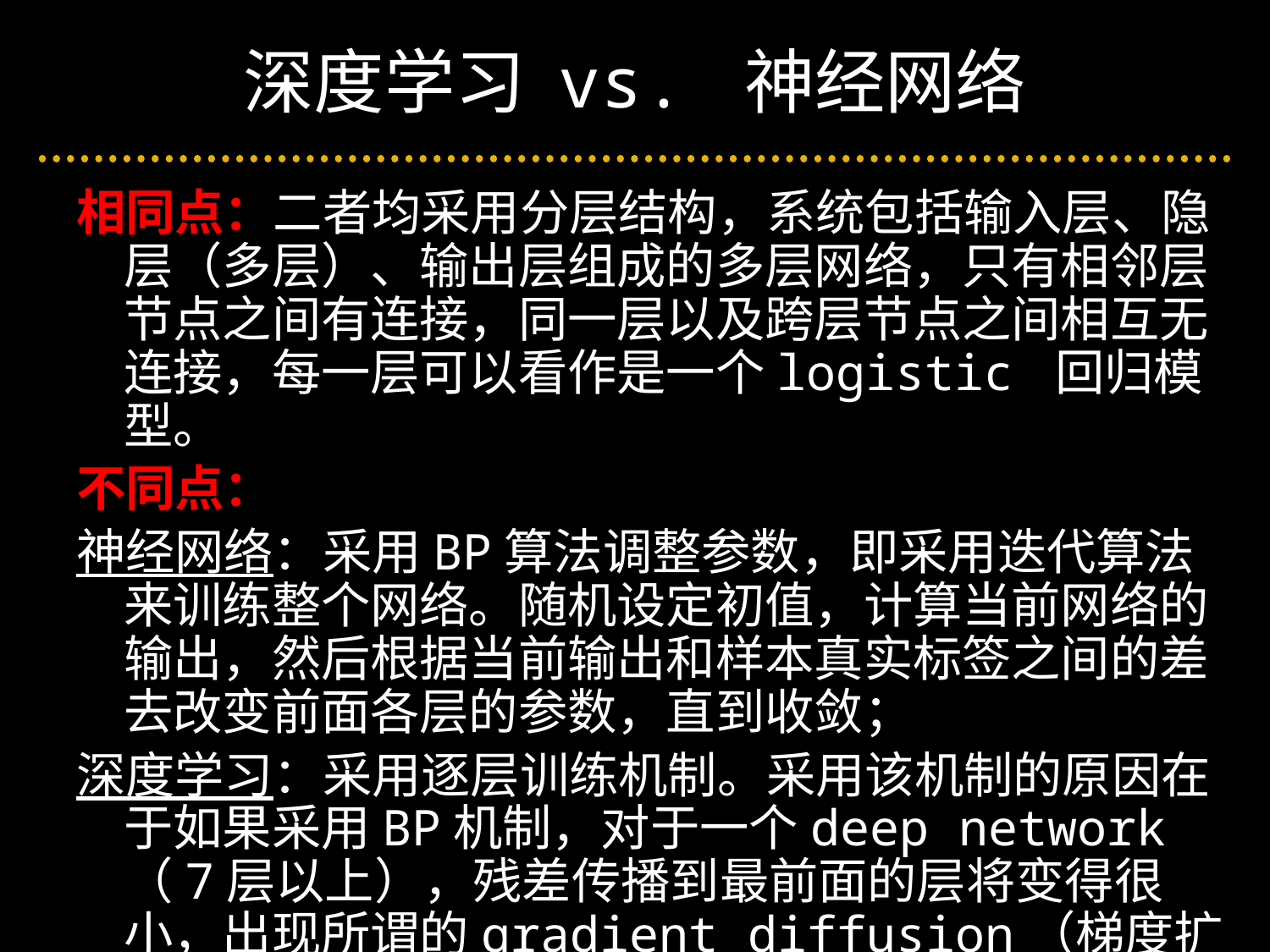

# 深度学习 vs. 神经网络
相同点：二者均采用分层结构，系统包括输入层、隐层（多层）、输出层组成的多层网络，只有相邻层节点之间有连接，同一层以及跨层节点之间相互无连接，每一层可以看作是一个logistic 回归模型。
不同点：
神经网络：采用BP算法调整参数，即采用迭代算法来训练整个网络。随机设定初值，计算当前网络的输出，然后根据当前输出和样本真实标签之间的差去改变前面各层的参数，直到收敛；
深度学习：采用逐层训练机制。采用该机制的原因在于如果采用BP机制，对于一个deep network（7层以上），残差传播到最前面的层将变得很小，出现所谓的gradient diffusion（梯度扩散）。